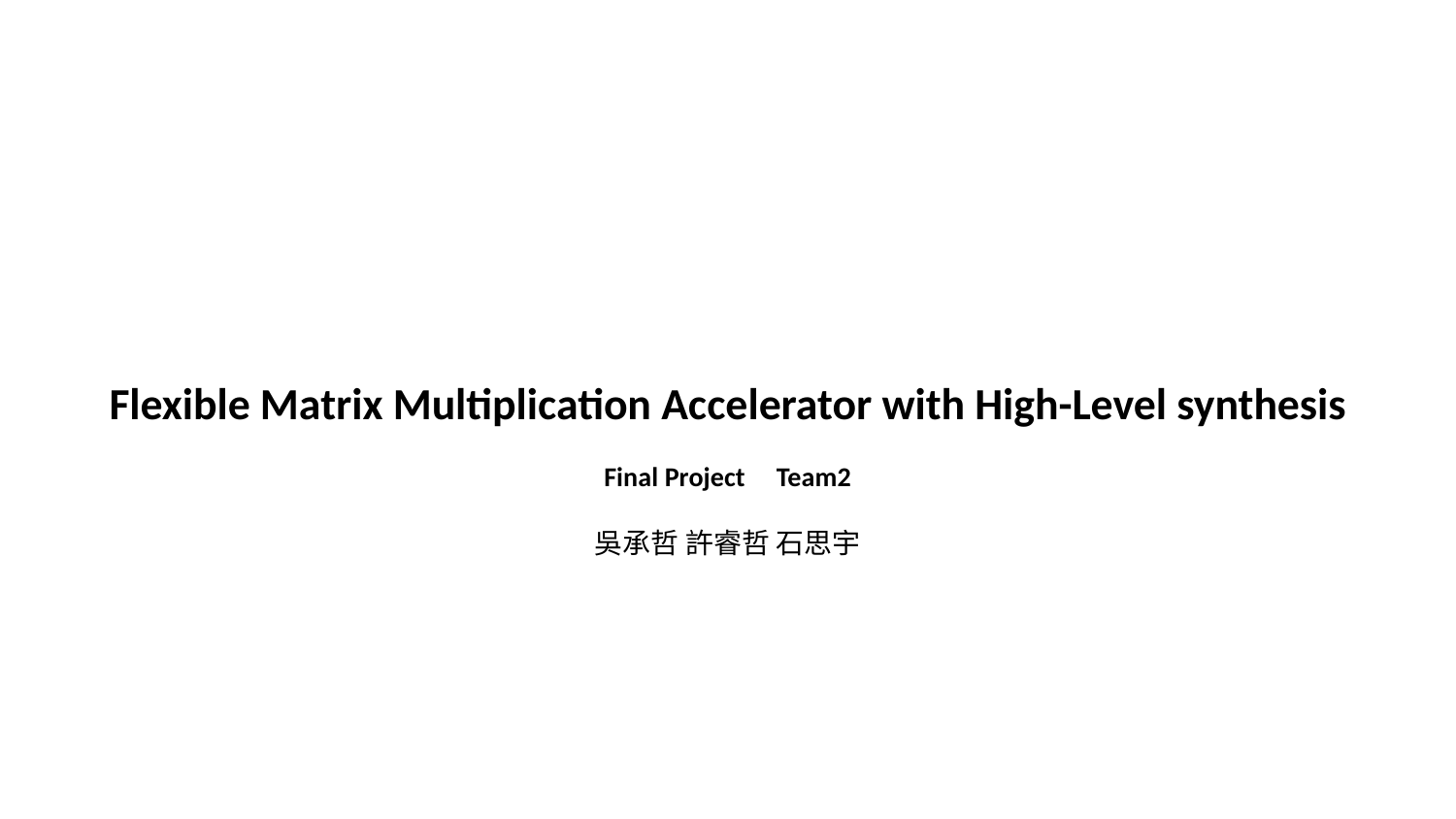

# Flexible Matrix Multiplication Accelerator with High-Level synthesis
Final Project     Team2

吳承哲 許睿哲 石思宇